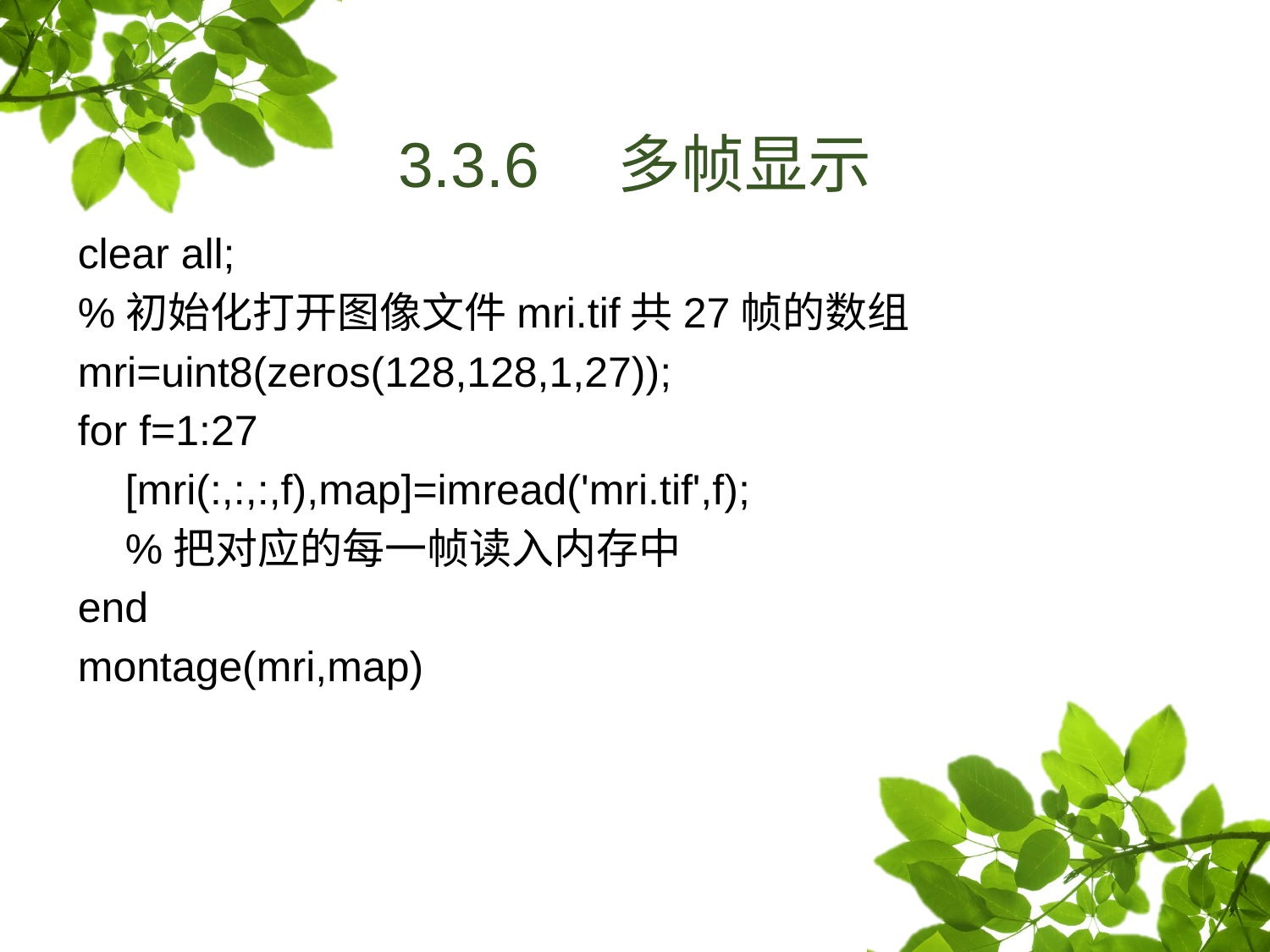

# 3.3.6　多帧显示
clear all;
%初始化打开图像文件mri.tif共27帧的数组
mri=uint8(zeros(128,128,1,27));
for f=1:27
    [mri(:,:,:,f),map]=imread('mri.tif',f);
    %把对应的每一帧读入内存中
end
montage(mri,map)